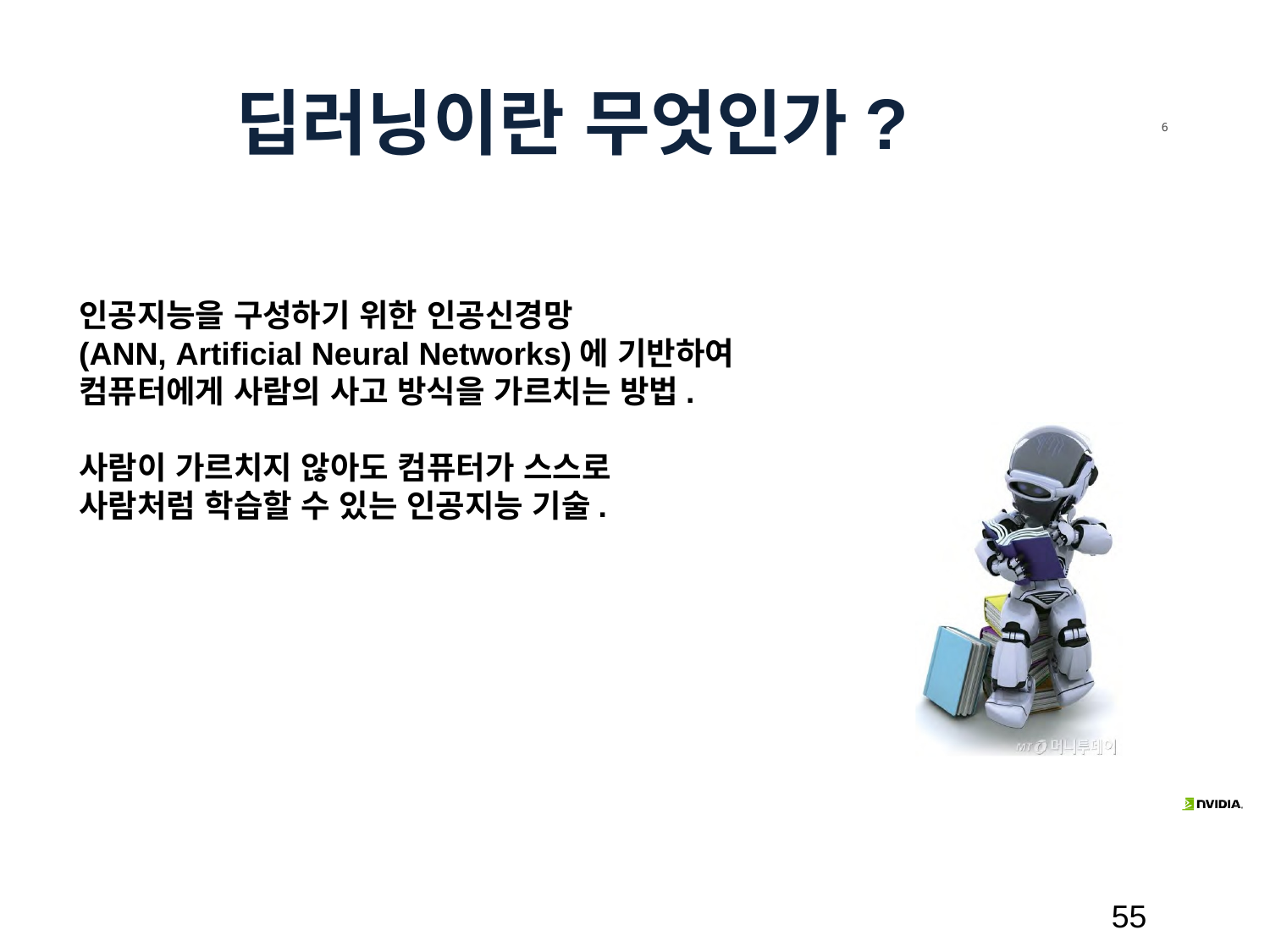

딥러닝이란 무엇인가?
6
인공지능을 구성하기 위한 인공신경망
(ANN, Artificial Neural Networks)에 기반하여 컴퓨터에게 사람의 사고 방식을 가르치는 방법.

사람이 가르치지 않아도 컴퓨터가 스스로 사람처럼 학습할 수 있는 인공지능 기술.